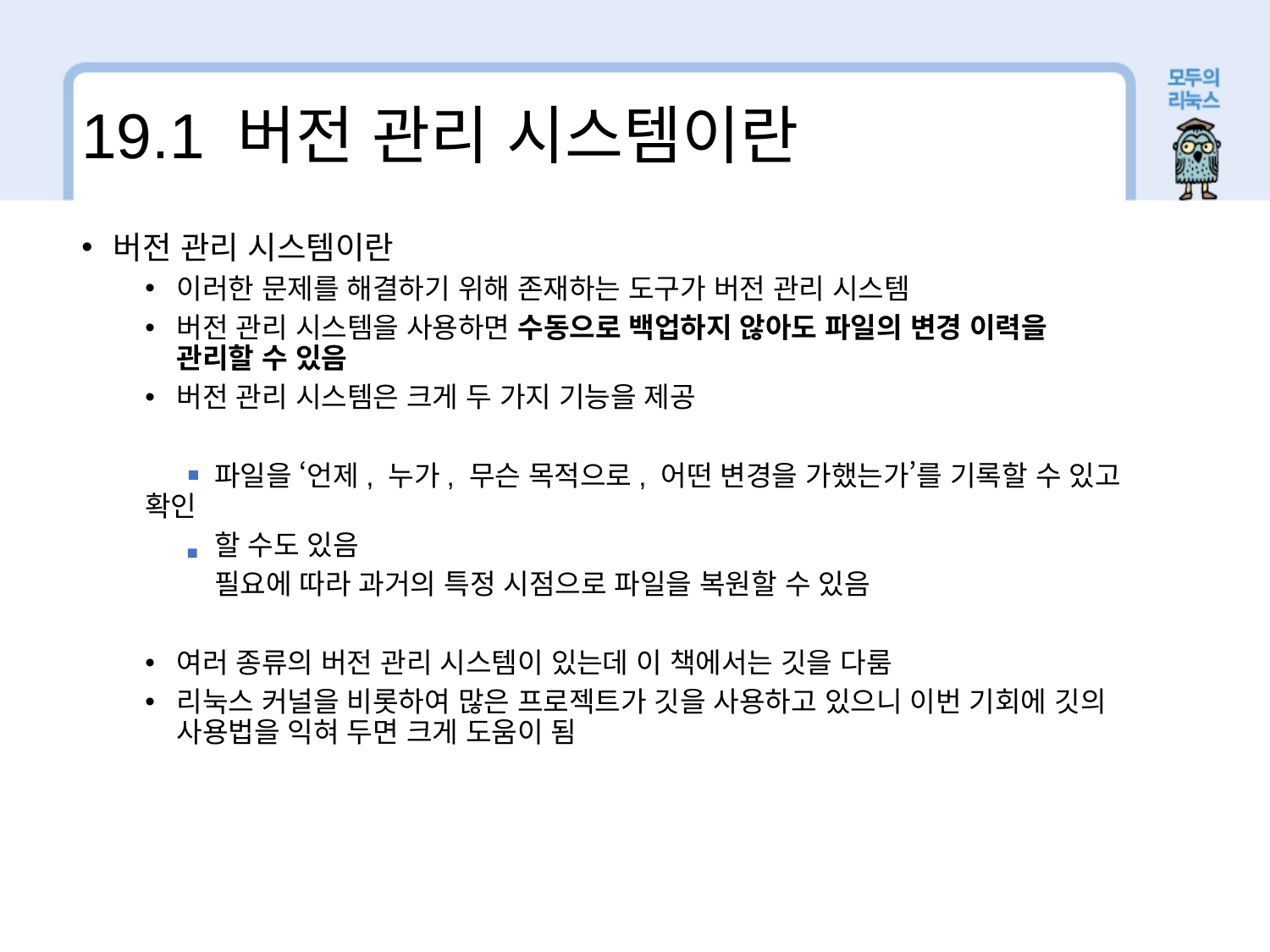

19.1 버전 관리 시스템이란
버전 관리 시스템이란
이러한 문제를 해결하기 위해 존재하는 도구가 버전 관리 시스템
버전 관리 시스템을 사용하면 수동으로 백업하지 않아도 파일의 변경 이력을 관리할 수 있음
버전 관리 시스템은 크게 두 가지 기능을 제공

        파일을 ‘언제, 누가, 무슨 목적으로, 어떤 변경을 가했는가’를 기록할 수 있고 확인
        할 수도 있음
        필요에 따라 과거의 특정 시점으로 파일을 복원할 수 있음

여러 종류의 버전 관리 시스템이 있는데 이 책에서는 깃을 다룸
리눅스 커널을 비롯하여 많은 프로젝트가 깃을 사용하고 있으니 이번 기회에 깃의 사용법을 익혀 두면 크게 도움이 됨